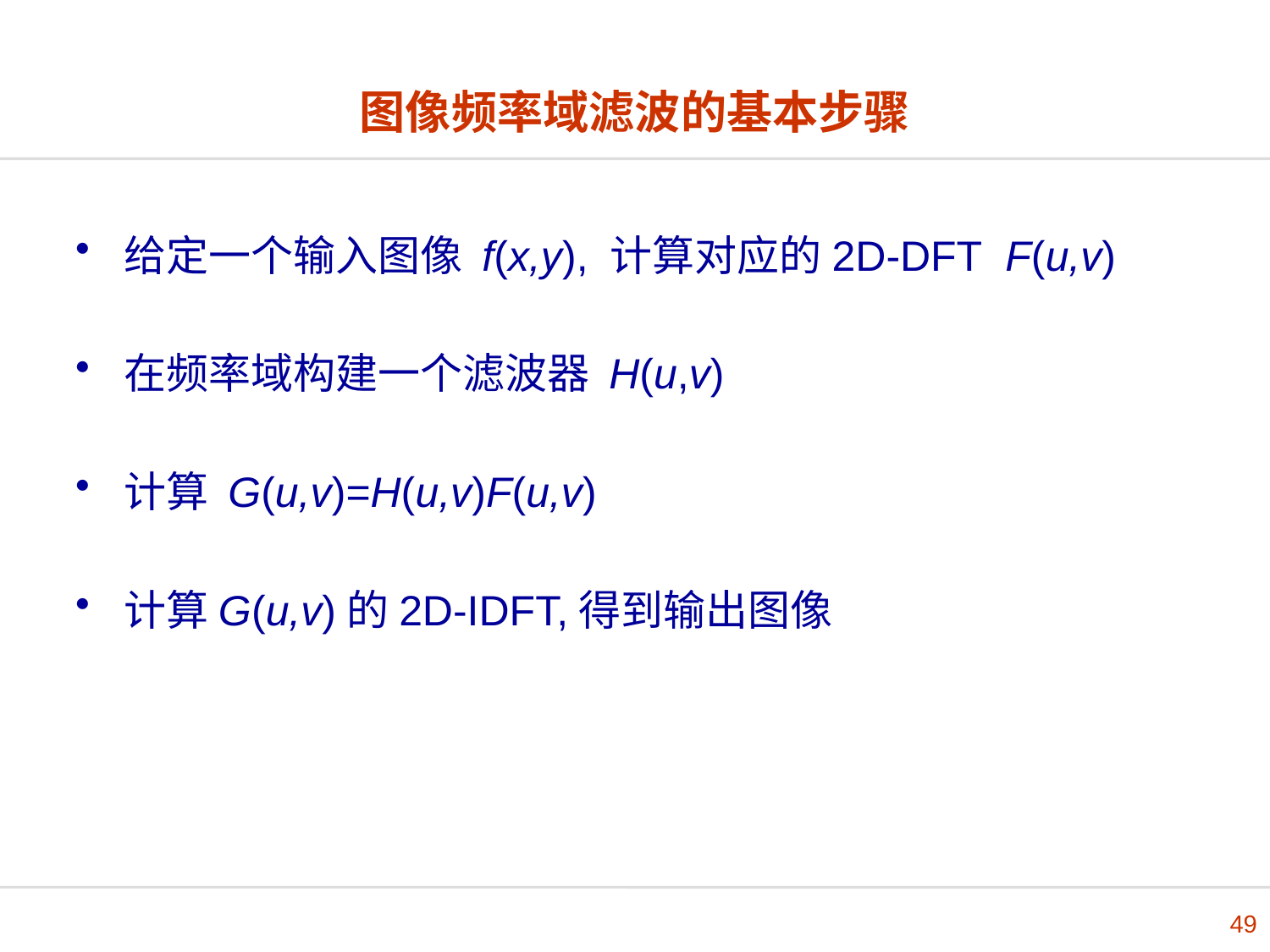

# 图像频率域滤波的基本步骤
给定一个输入图像 f(x,y), 计算对应的2D-DFT  F(u,v)

在频率域构建一个滤波器 H(u,v)

计算 G(u,v)=H(u,v)F(u,v)

计算G(u,v)的2D-IDFT,得到输出图像

49